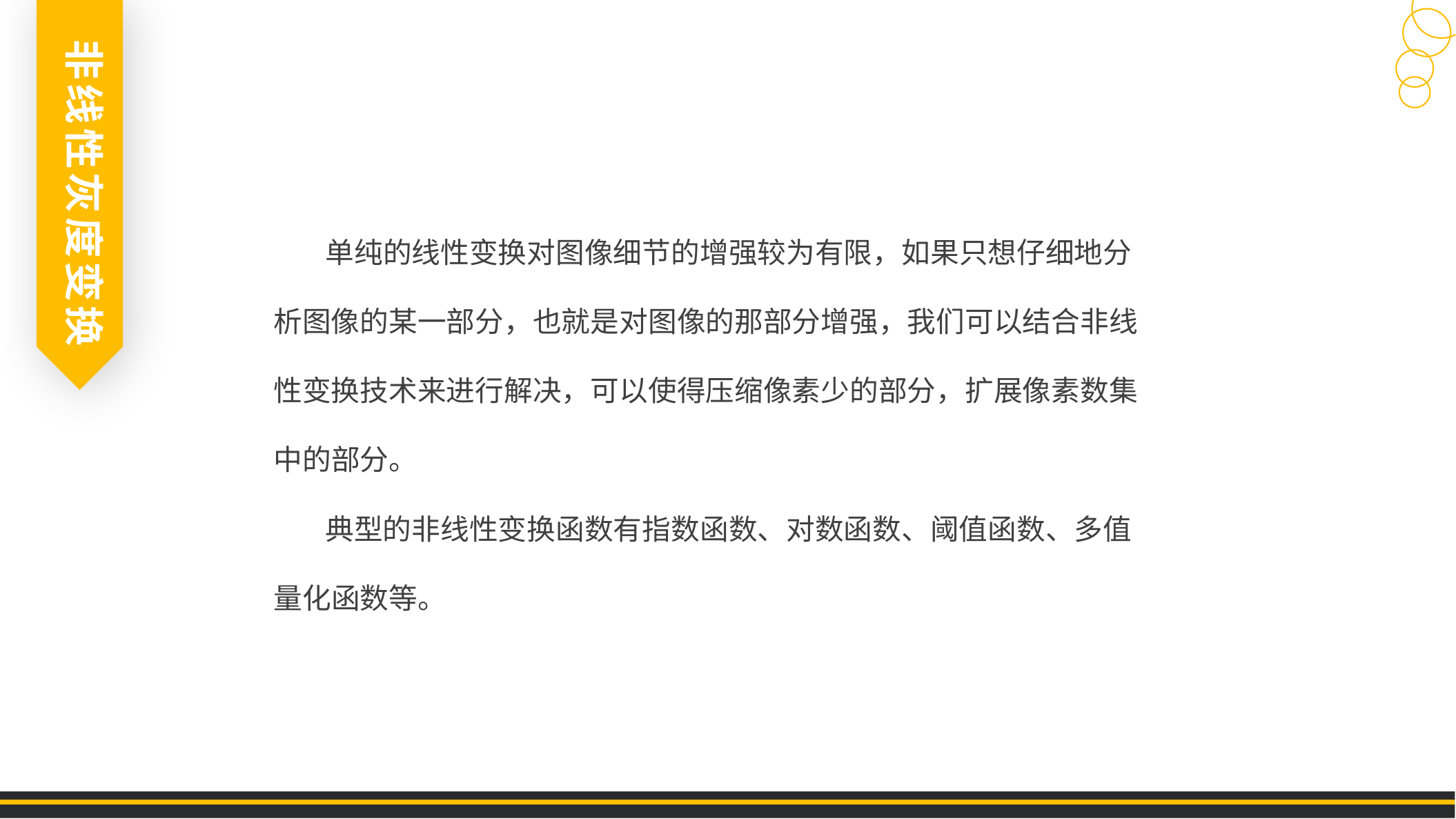

非线性灰度变换

单纯的线性变换对图像细节的增强较为有限，如果只想仔细地分析图像的某一部分，也就是对图像的那部分增强，我们可以结合非线性变换技术来进行解决，可以使得压缩像素少的部分，扩展像素数集中的部分。
典型的非线性变换函数有指数函数、对数函数、阈值函数、多值量化函数等。